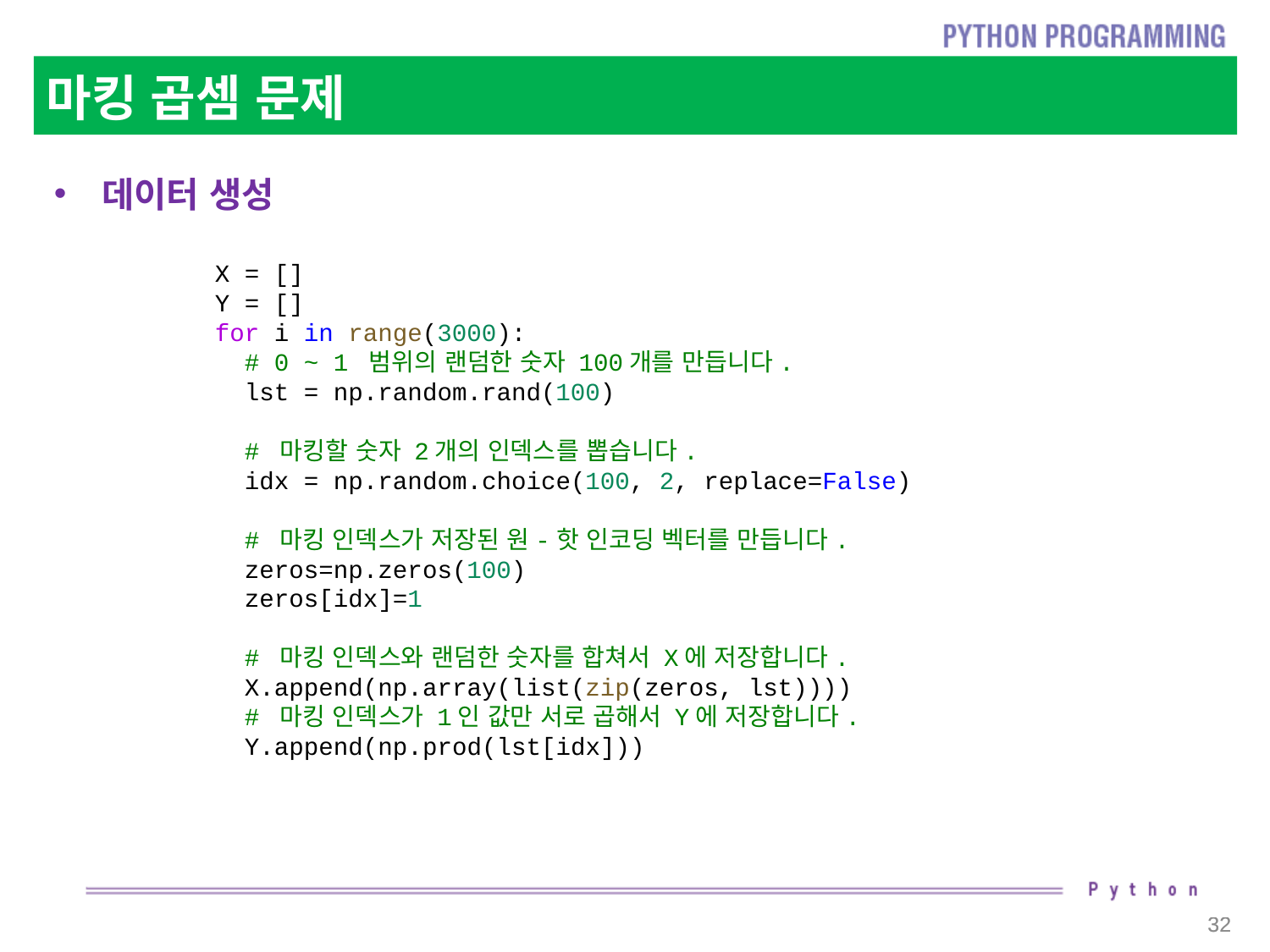

# 마킹 곱셈 문제
데이터 생성
X = []
Y = []
for i in range(3000):
  # 0 ~ 1 범위의 랜덤한 숫자 100개를 만듭니다.
  lst = np.random.rand(100)
  # 마킹할 숫자 2개의 인덱스를 뽑습니다.
  idx = np.random.choice(100, 2, replace=False)
  # 마킹 인덱스가 저장된 원-핫 인코딩 벡터를 만듭니다.
  zeros=np.zeros(100)
  zeros[idx]=1

  # 마킹 인덱스와 랜덤한 숫자를 합쳐서 X에 저장합니다.
  X.append(np.array(list(zip(zeros, lst))))
  # 마킹 인덱스가 1인 값만 서로 곱해서 Y에 저장합니다.
  Y.append(np.prod(lst[idx]))
32